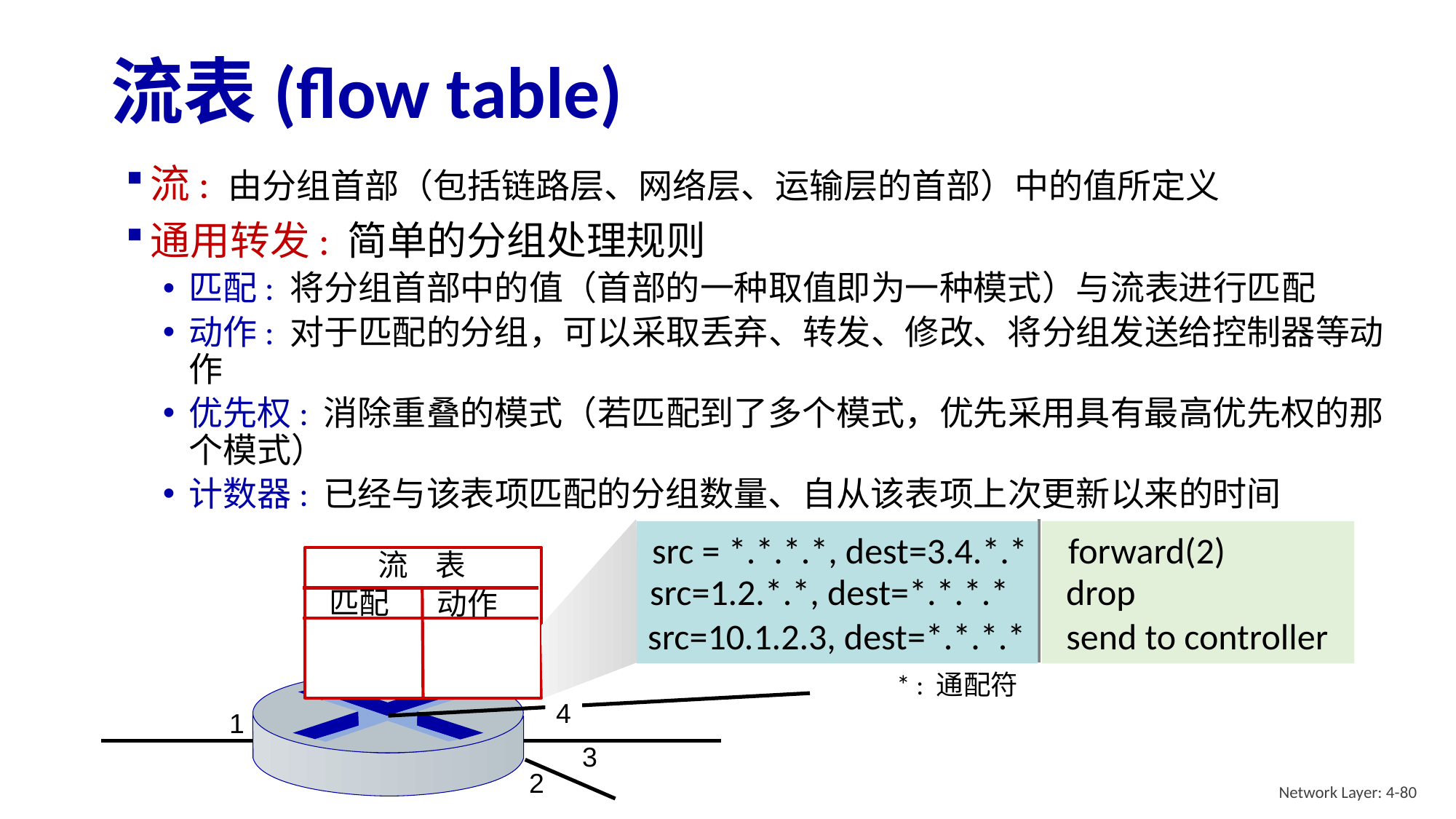

# 流表(flow table)
流: 由分组首部（包括链路层、网络层、运输层的首部）中的值所定义
通用转发: 简单的分组处理规则
匹配: 将分组首部中的值（首部的一种取值即为一种模式）与流表进行匹配
动作: 对于匹配的分组，可以采取丢弃、转发、修改、将分组发送给控制器等动作
优先权: 消除重叠的模式（若匹配到了多个模式，优先采用具有最高优先权的那个模式）
计数器: 已经与该表项匹配的分组数量、自从该表项上次更新以来的时间

src = *.*.*.*, dest=3.4.*.*     forward(2)
src=1.2.*.*, dest=*.*.*.*       drop
src=10.1.2.3, dest=*.*.*.*     send to controller
* : 通配符
流    表

匹配
动作

4
1
3
2
Network Layer: 4-80